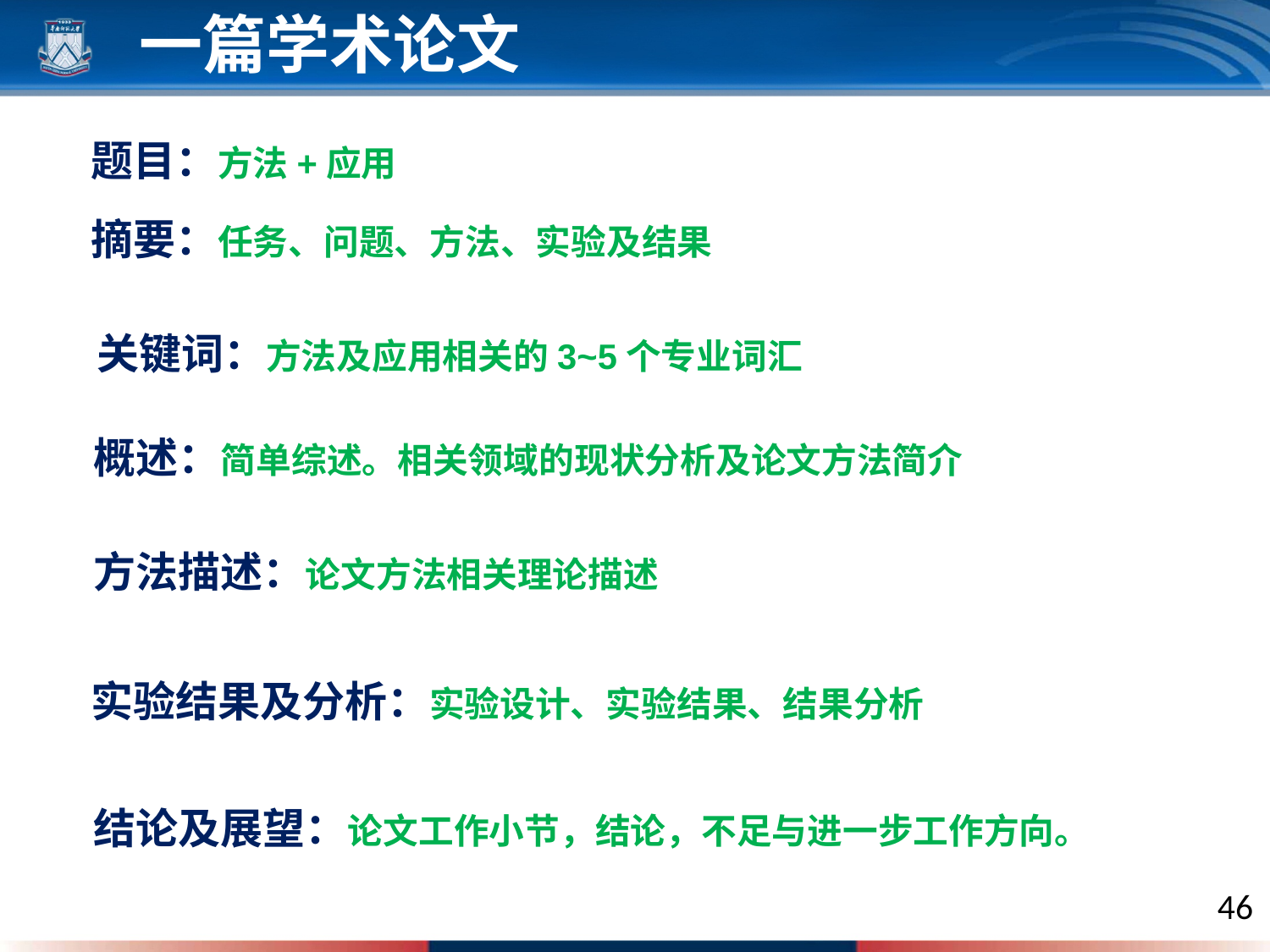

一篇学术论文

题目：方法+应用
摘要：任务、问题、方法、实验及结果
关键词：方法及应用相关的3~5个专业词汇
概述：简单综述。相关领域的现状分析及论文方法简介
方法描述：论文方法相关理论描述
实验结果及分析：实验设计、实验结果、结果分析
结论及展望：论文工作小节，结论，不足与进一步工作方向。